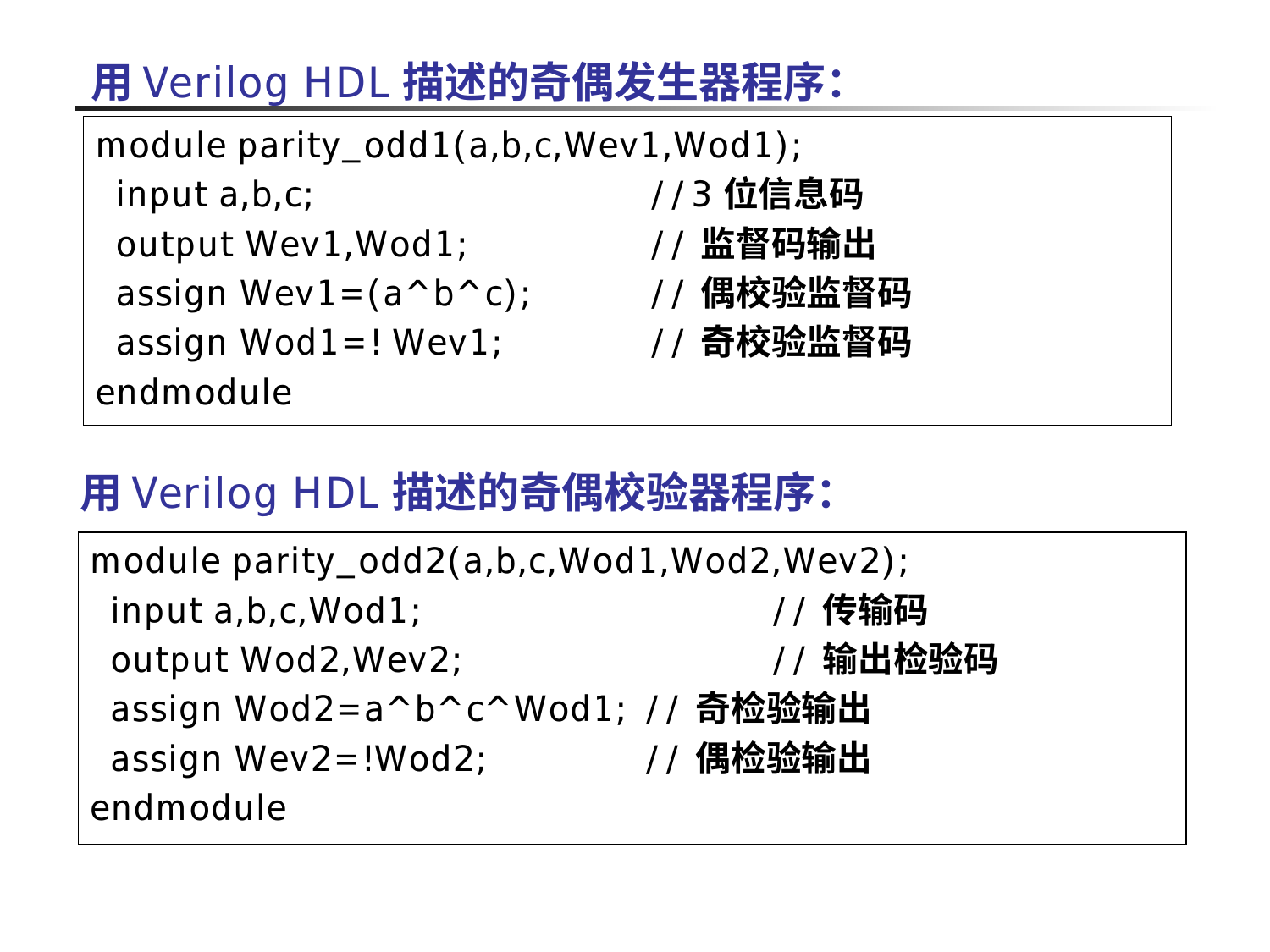

用Verilog HDL描述的奇偶发生器程序：
module parity_odd1(a,b,c,Wev1,Wod1);
  input a,b,c;			//3位信息码
  output Wev1,Wod1;		//监督码输出
  assign Wev1=(a^b^c);	//偶校验监督码
  assign Wod1=! Wev1;		//奇校验监督码
endmodule
# 用Verilog HDL描述的奇偶校验器程序：
module parity_odd2(a,b,c,Wod1,Wod2,Wev2);
  input a,b,c,Wod1;			//传输码
  output Wod2,Wev2;			//输出检验码
  assign Wod2=a^b^c^Wod1;	//奇检验输出
  assign Wev2=!Wod2;		//偶检验输出
endmodule